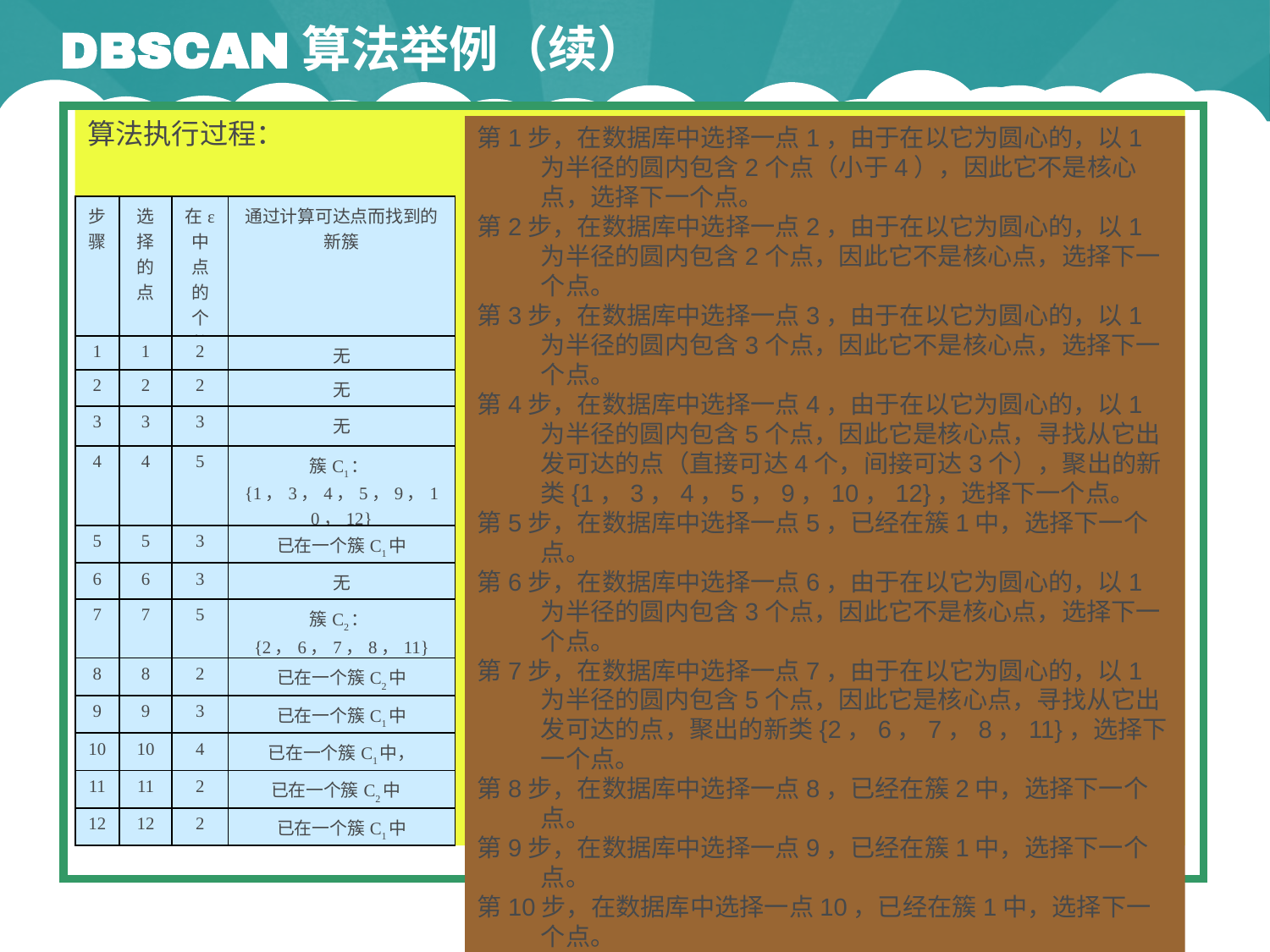

# DBSCAN算法举例（续）

算法执行过程：

第1步，在数据库中选择一点1，由于在以它为圆心的，以1为半径的圆内包含2个点（小于4），因此它不是核心点，选择下一个点。
第2步，在数据库中选择一点2，由于在以它为圆心的，以1为半径的圆内包含2个点，因此它不是核心点，选择下一个点。
第3步，在数据库中选择一点3，由于在以它为圆心的，以1为半径的圆内包含3个点，因此它不是核心点，选择下一个点。
第4步，在数据库中选择一点4，由于在以它为圆心的，以1为半径的圆内包含5个点，因此它是核心点，寻找从它出发可达的点（直接可达4个，间接可达3个），聚出的新类{1，3，4，5，9，10，12}，选择下一个点。
第5步，在数据库中选择一点5，已经在簇1中，选择下一个点。
第6步，在数据库中选择一点6，由于在以它为圆心的，以1为半径的圆内包含3个点，因此它不是核心点，选择下一个点。
第7步，在数据库中选择一点7，由于在以它为圆心的，以1为半径的圆内包含5个点，因此它是核心点，寻找从它出发可达的点，聚出的新类{2，6，7，8，11}，选择下一个点。
第8步，在数据库中选择一点8，已经在簇2中，选择下一个点。
第9步，在数据库中选择一点9，已经在簇1中，选择下一个点。
第10步，在数据库中选择一点10，已经在簇1中，选择下一个点。
第11步，在数据库中选择一点11，已经在簇2中，选择下一个点。
第12步，选择12点，已经在簇1中，由于这已经是最后一点所有点都以处理，程序终止。
| 步骤 | 选择的点 | 在ε中点的个数 | 通过计算可达点而找到的新簇 |
| --- | --- | --- | --- |
| 1 | 1 | 2 | 无 |
| 2 | 2 | 2 | 无 |
| 3 | 3 | 3 | 无 |
| 4 | 4 | 5 | 簇C1：{1，3，4，5，9，10，12} |
| 5 | 5 | 3 | 已在一个簇C1中 |
| 6 | 6 | 3 | 无 |
| 7 | 7 | 5 | 簇C2：{2，6，7，8，11} |
| 8 | 8 | 2 | 已在一个簇C2中 |
| 9 | 9 | 3 | 已在一个簇C1中 |
| 10 | 10 | 4 | 已在一个簇C1中， |
| 11 | 11 | 2 | 已在一个簇C2中 |
| 12 | 12 | 2 | 已在一个簇C1中 |